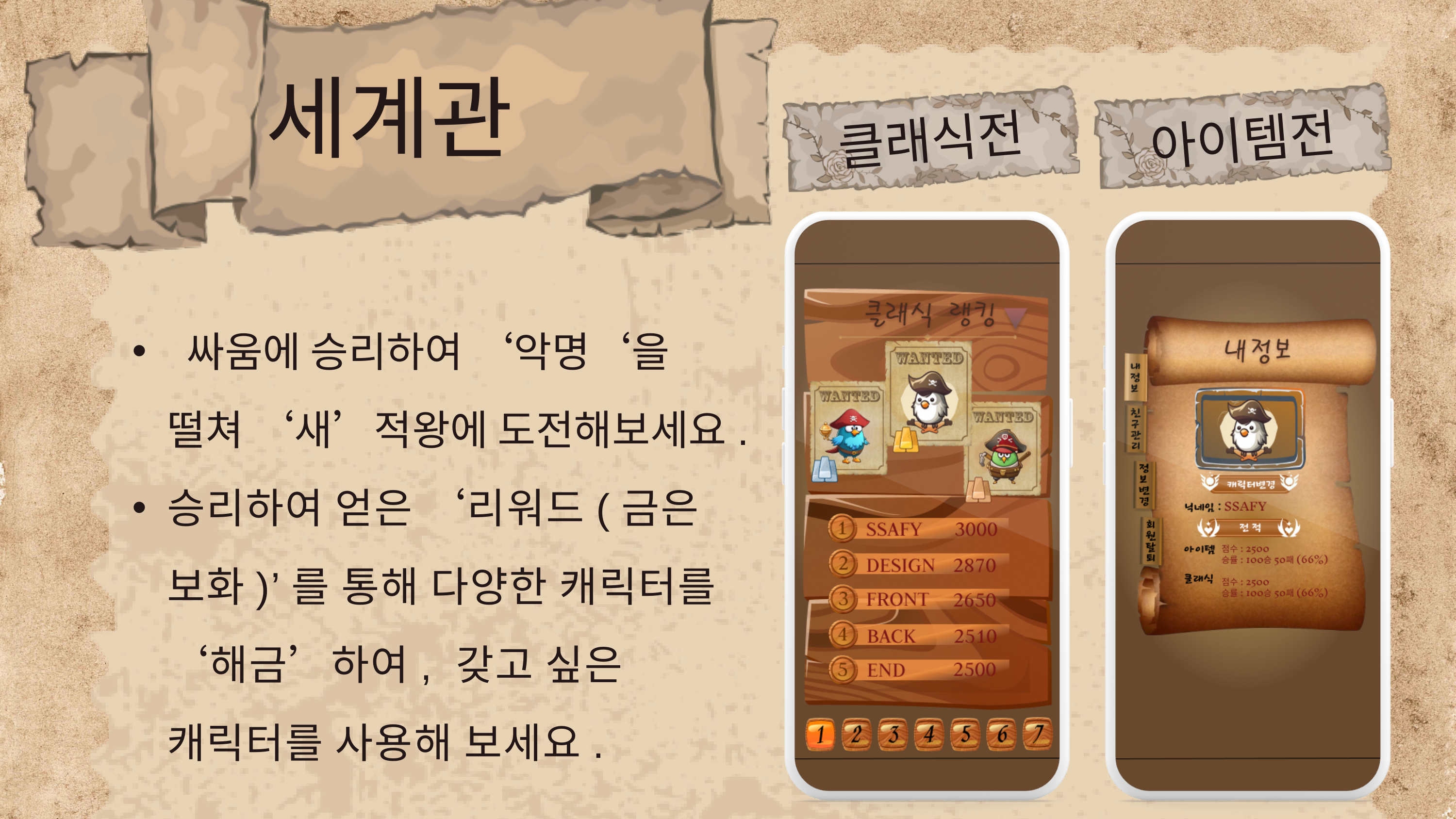

세계관

클래식전
아이템전

 싸움에 승리하여 ‘악명‘을 떨쳐 ‘새’적왕에 도전해보세요.
승리하여 얻은 ‘리워드(금은 보화)’를 통해 다양한 캐릭터를 ‘해금’하여, 갖고 싶은 캐릭터를 사용해 보세요.